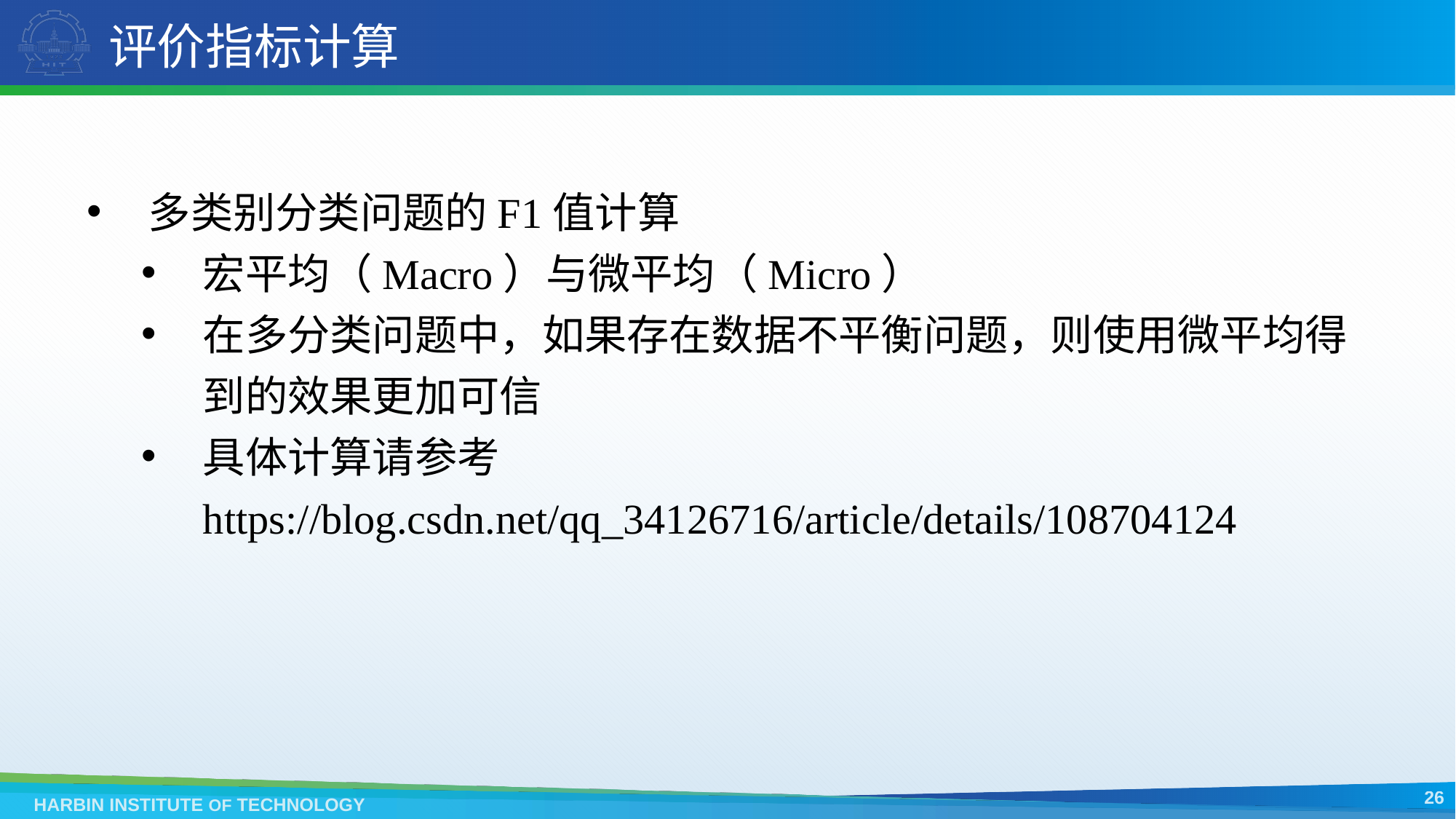

# 评价指标计算
多类别分类问题的F1值计算
宏平均（Macro）与微平均（Micro）
在多分类问题中，如果存在数据不平衡问题，则使用微平均得到的效果更加可信
具体计算请参考 https://blog.csdn.net/qq_34126716/article/details/108704124
26
HARBIN INSTITUTE OF TECHNOLOGY